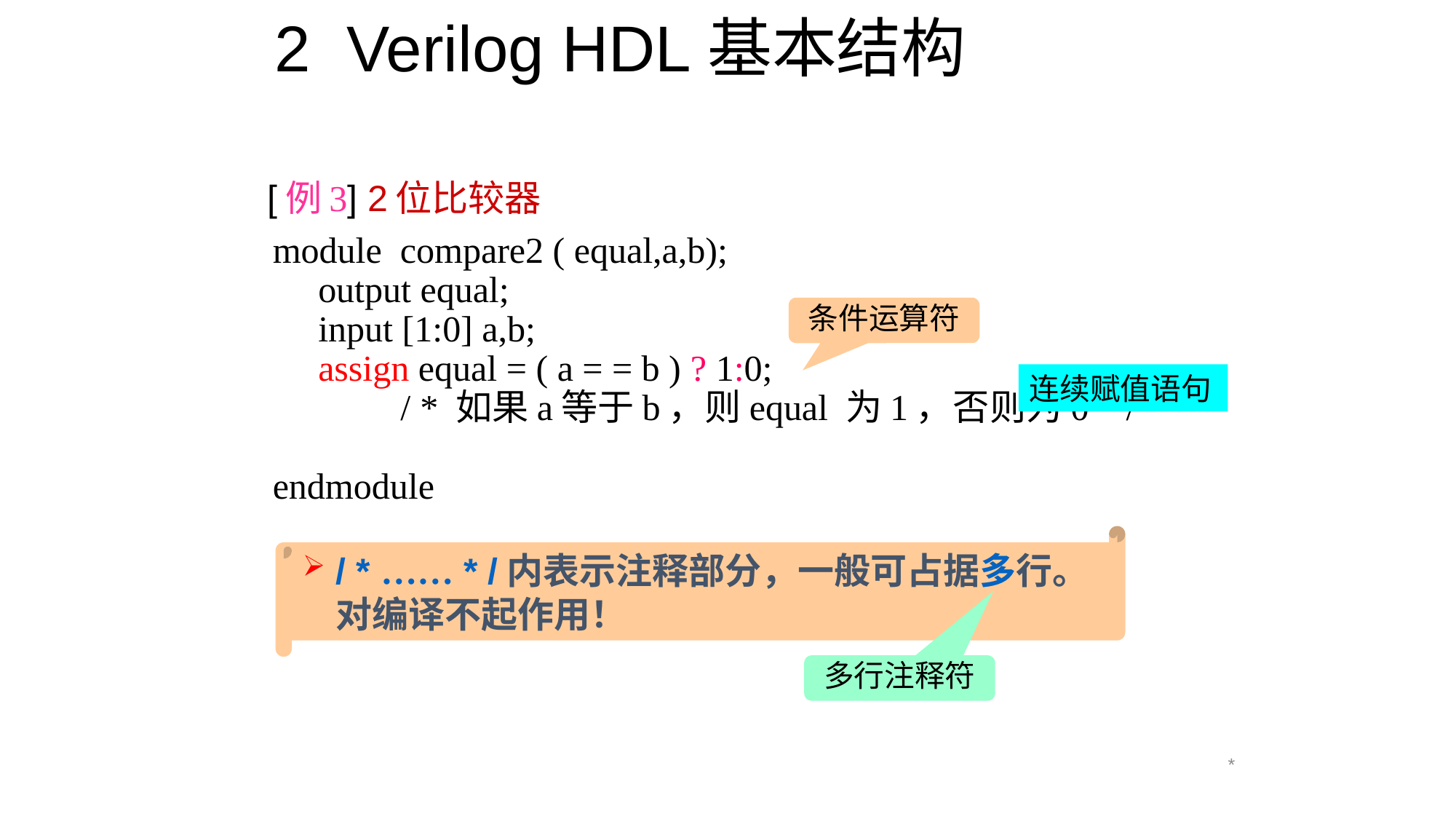

# 2  Verilog HDL基本结构
  [例3] 2位比较器
		module  compare2 ( equal,a,b);
 		     output equal;
		     input [1:0] a,b;
		     assign equal = ( a = = b ) ? 1:0;
                / * 如果a等于b，则equal 为1，否则为0 * /
		endmodule
条件运算符
连续赋值语句
/ * …… * /内表示注释部分，一般可占据多行。对编译不起作用！
多行注释符
*